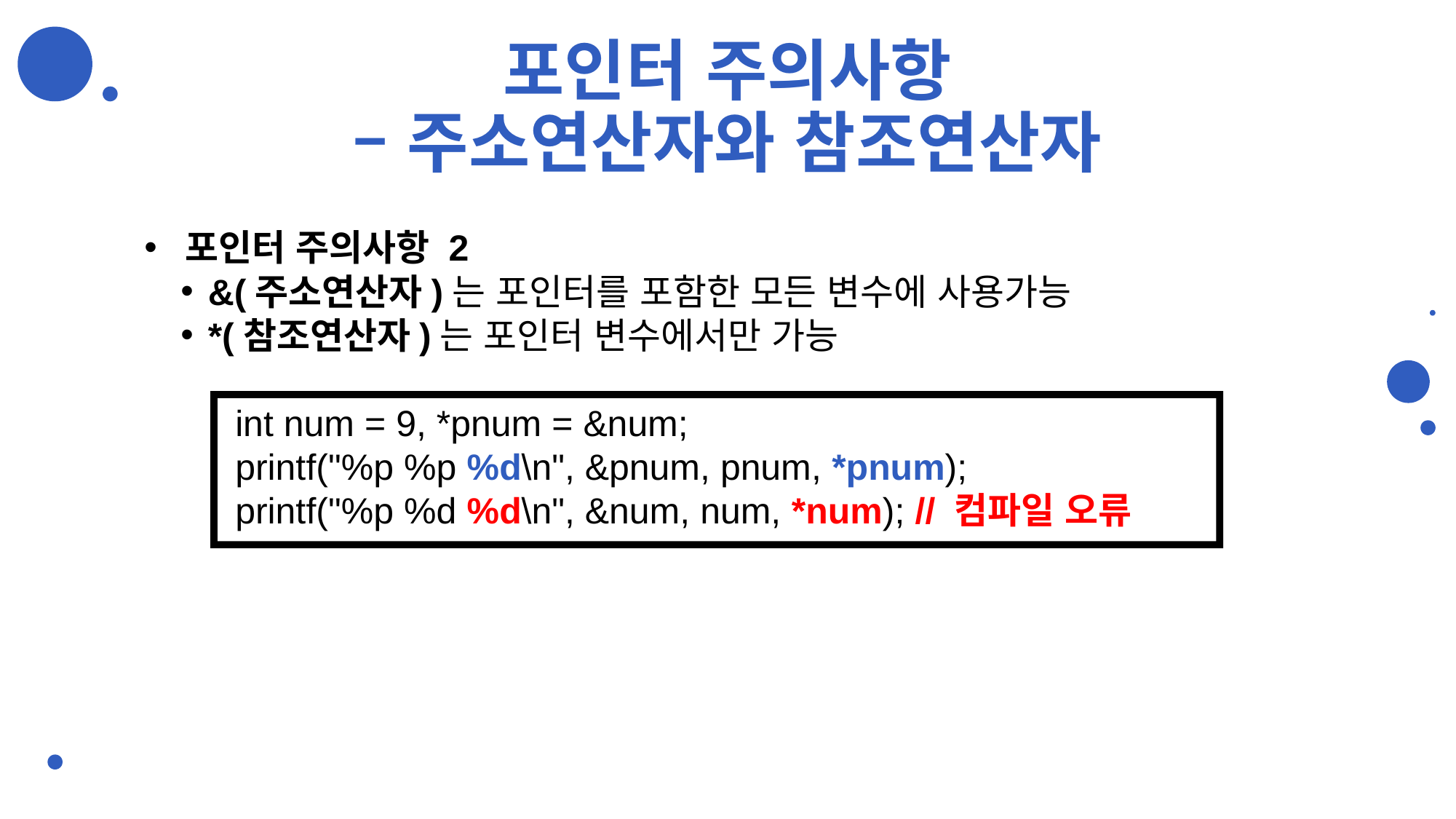

# 포인터 주의사항 – 주소연산자와 참조연산자

포인터 주의사항 2
&(주소연산자)는 포인터를 포함한 모든 변수에 사용가능
*(참조연산자)는 포인터 변수에서만 가능

int num = 9, *pnum = &num;
printf("%p %p %d\n", &pnum, pnum, *pnum);
printf("%p %d %d\n", &num, num, *num); // 컴파일 오류